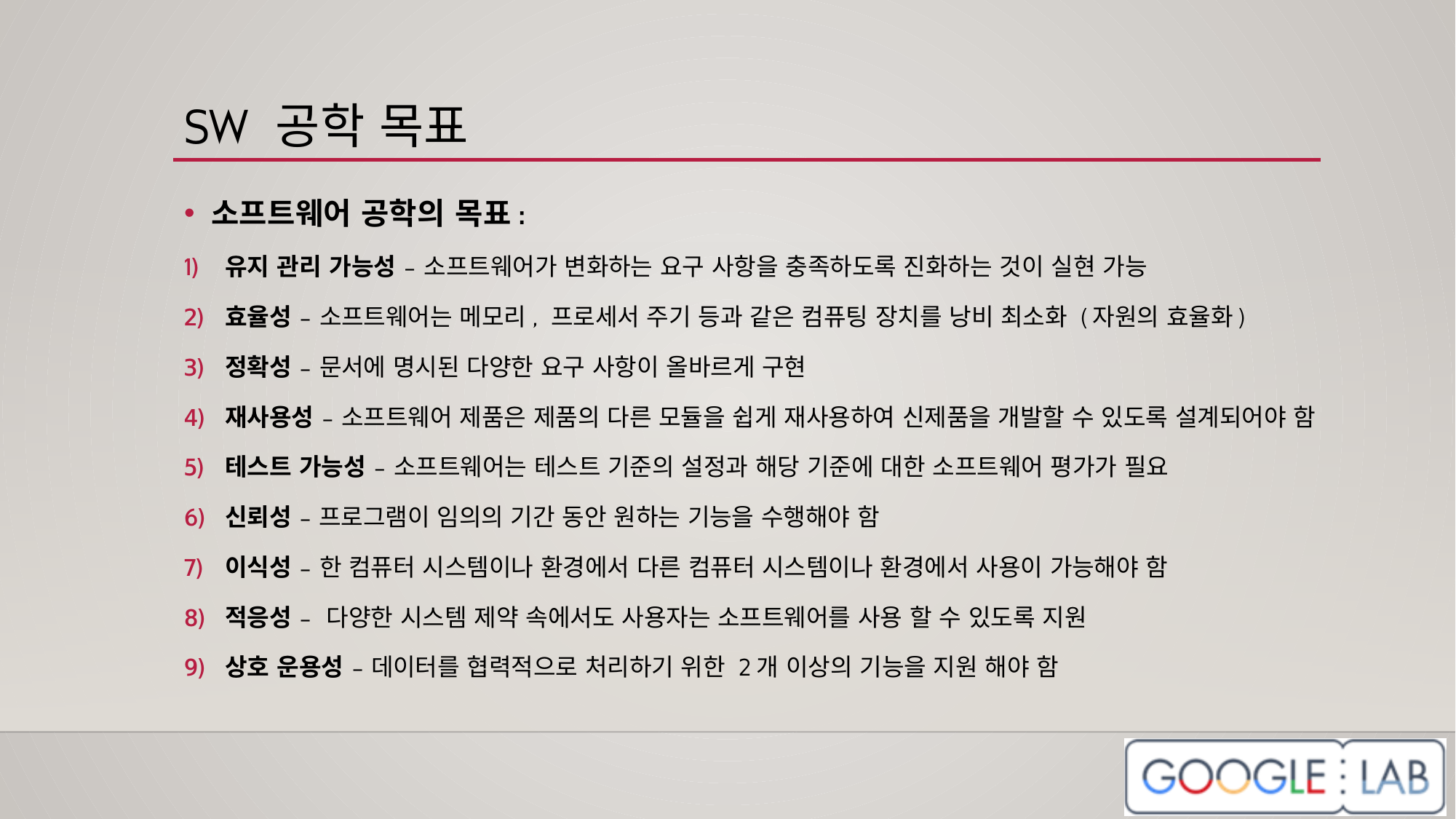

# SW 공학 목표
소프트웨어 공학의 목표:
유지 관리 가능성 – 소프트웨어가 변화하는 요구 사항을 충족하도록 진화하는 것이 실현 가능
효율성 – 소프트웨어는 메모리, 프로세서 주기 등과 같은 컴퓨팅 장치를 낭비 최소화 (자원의 효율화)
정확성 – 문서에 명시된 다양한 요구 사항이 올바르게 구현
재사용성 – 소프트웨어 제품은 제품의 다른 모듈을 쉽게 재사용하여 신제품을 개발할 수 있도록 설계되어야 함
테스트 가능성 – 소프트웨어는 테스트 기준의 설정과 해당 기준에 대한 소프트웨어 평가가 필요
신뢰성 – 프로그램이 임의의 기간 동안 원하는 기능을 수행해야 함
이식성 – 한 컴퓨터 시스템이나 환경에서 다른 컴퓨터 시스템이나 환경에서 사용이 가능해야 함
적응성 –  다양한 시스템 제약 속에서도 사용자는 소프트웨어를 사용 할 수 있도록 지원
상호 운용성 – 데이터를 협력적으로 처리하기 위한 2개 이상의 기능을 지원 해야 함